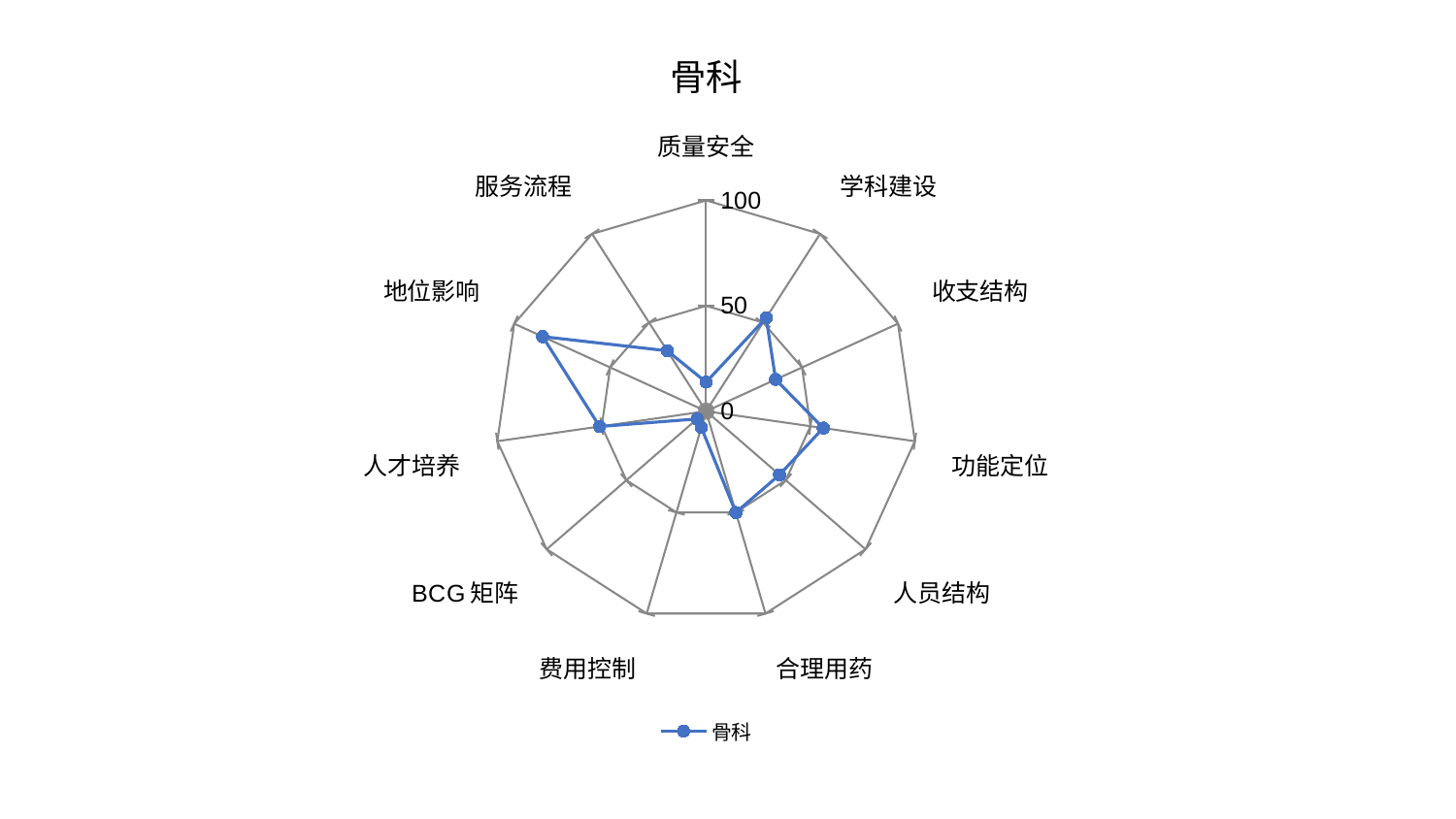

### Chart: 骨科

| Category | 骨科 |
|---|---|
| 质量安全 | 13.801289486162043 |
| 学科建设 | 52.69354294989201 |
| 收支结构 | 36.26376469265193 |
| 功能定位 | 56.132863512767585 |
| 人员结构 | 46.03698970810634 |
| 合理用药 | 50.091615643806826 |
| 费用控制 | 8.04949300879828 |
| BCG矩阵 | 5.576972700076976 |
| 人才培养 | 51.00793141495632 |
| 地位影响 | 85.19807566870371 |
| 服务流程 | 34.07885309372397 |
172